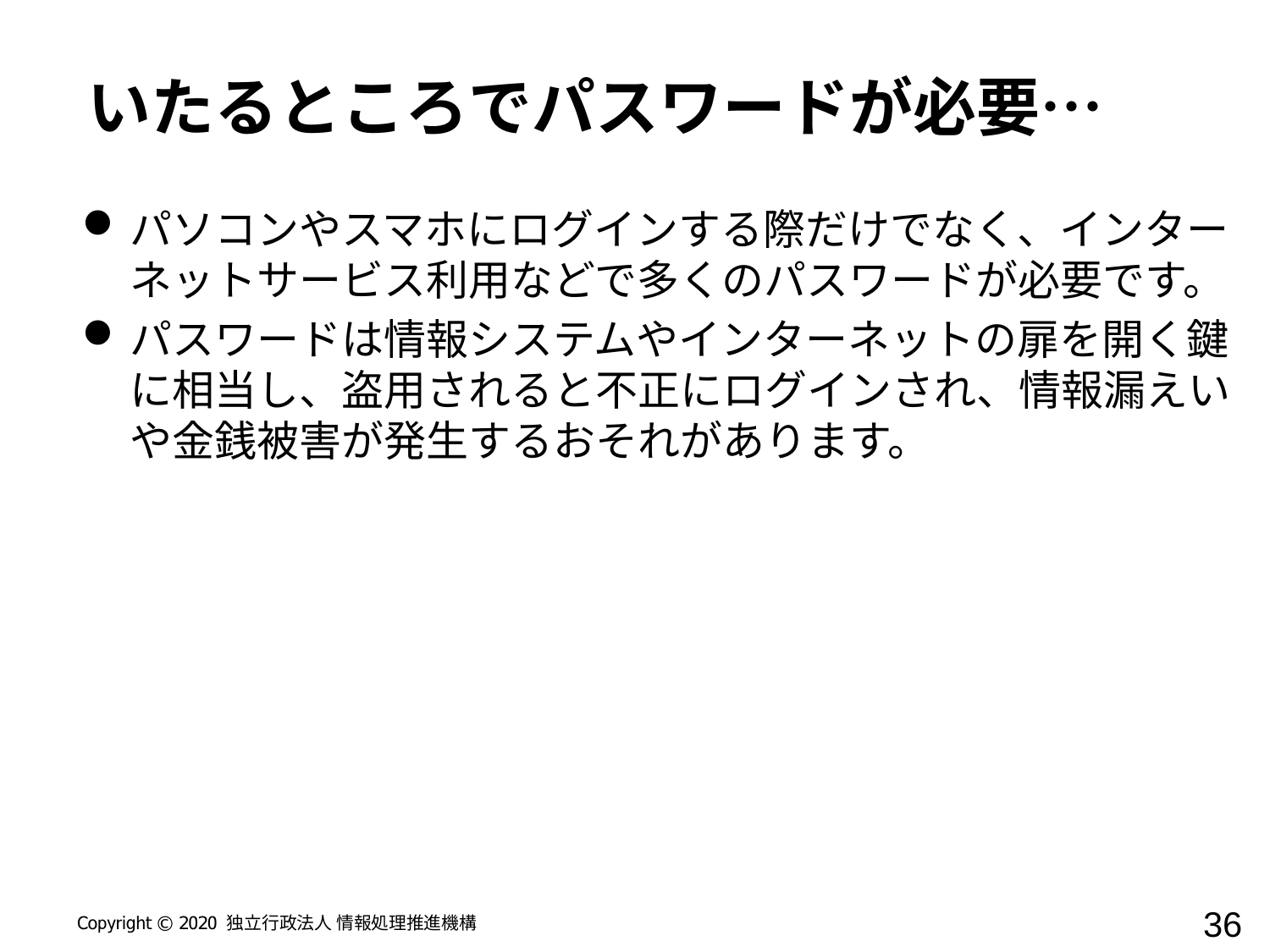

# いたるところでパスワードが必要…
パソコンやスマホにログインする際だけでなく、インターネットサービス利用などで多くのパスワードが必要です。
パスワードは情報システムやインターネットの扉を開く鍵に相当し、盗用されると不正にログインされ、情報漏えいや金銭被害が発生するおそれがあります。